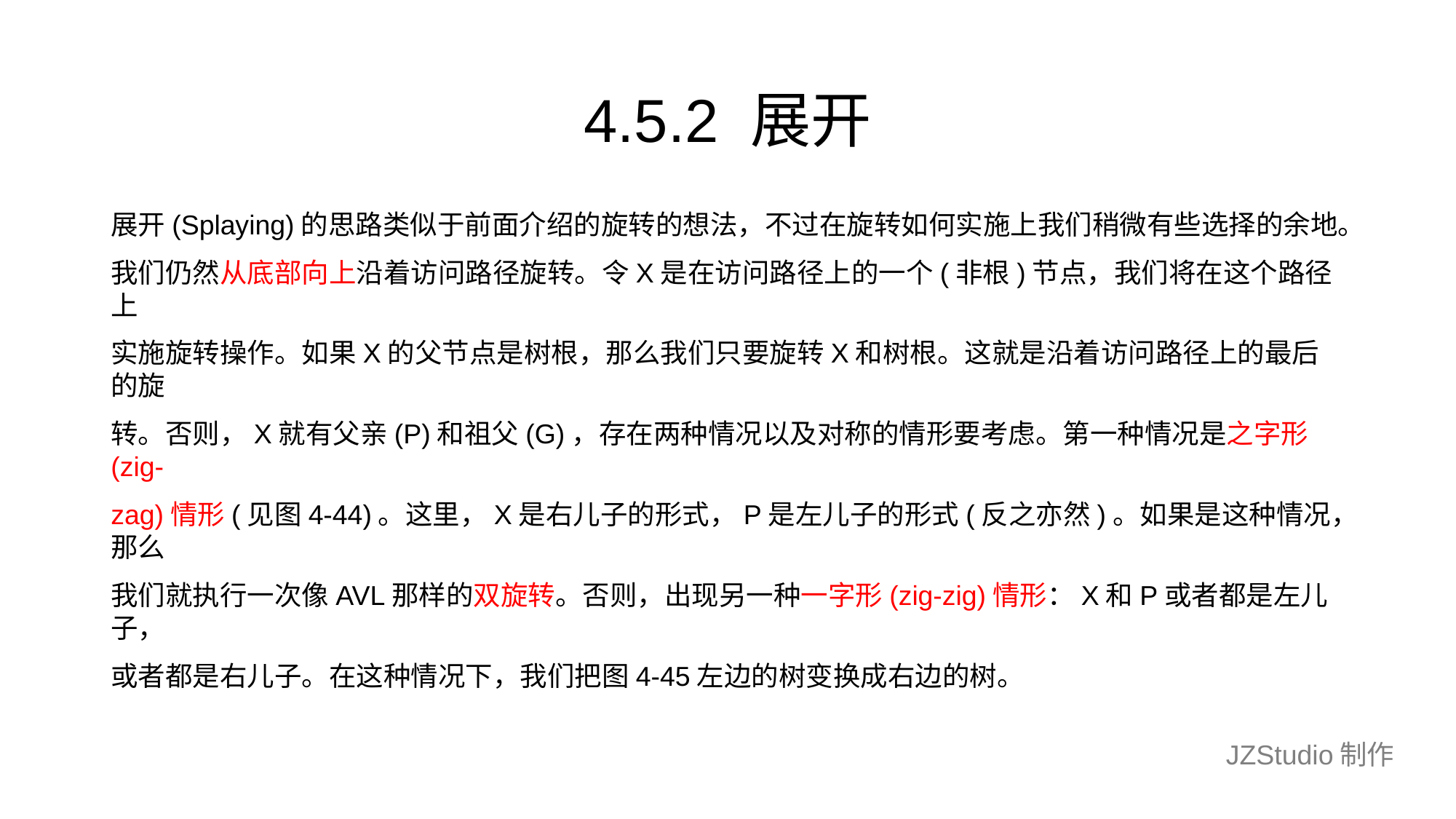

# 4.5.2 展开
展开(Splaying)的思路类似于前面介绍的旋转的想法，不过在旋转如何实施上我们稍微有些选择的余地。
我们仍然从底部向上沿着访问路径旋转。令X是在访问路径上的一个(非根)节点，我们将在这个路径上
实施旋转操作。如果X的父节点是树根，那么我们只要旋转X和树根。这就是沿着访问路径上的最后的旋
转。否则，X就有父亲(P)和祖父(G)，存在两种情况以及对称的情形要考虑。第一种情况是之字形(zig-
zag)情形(见图4-44)。这里，X是右儿子的形式，P是左儿子的形式(反之亦然)。如果是这种情况，那么
我们就执行一次像AVL那样的双旋转。否则，出现另一种一字形(zig-zig)情形：X和P或者都是左儿子，
或者都是右儿子。在这种情况下，我们把图4-45左边的树变换成右边的树。